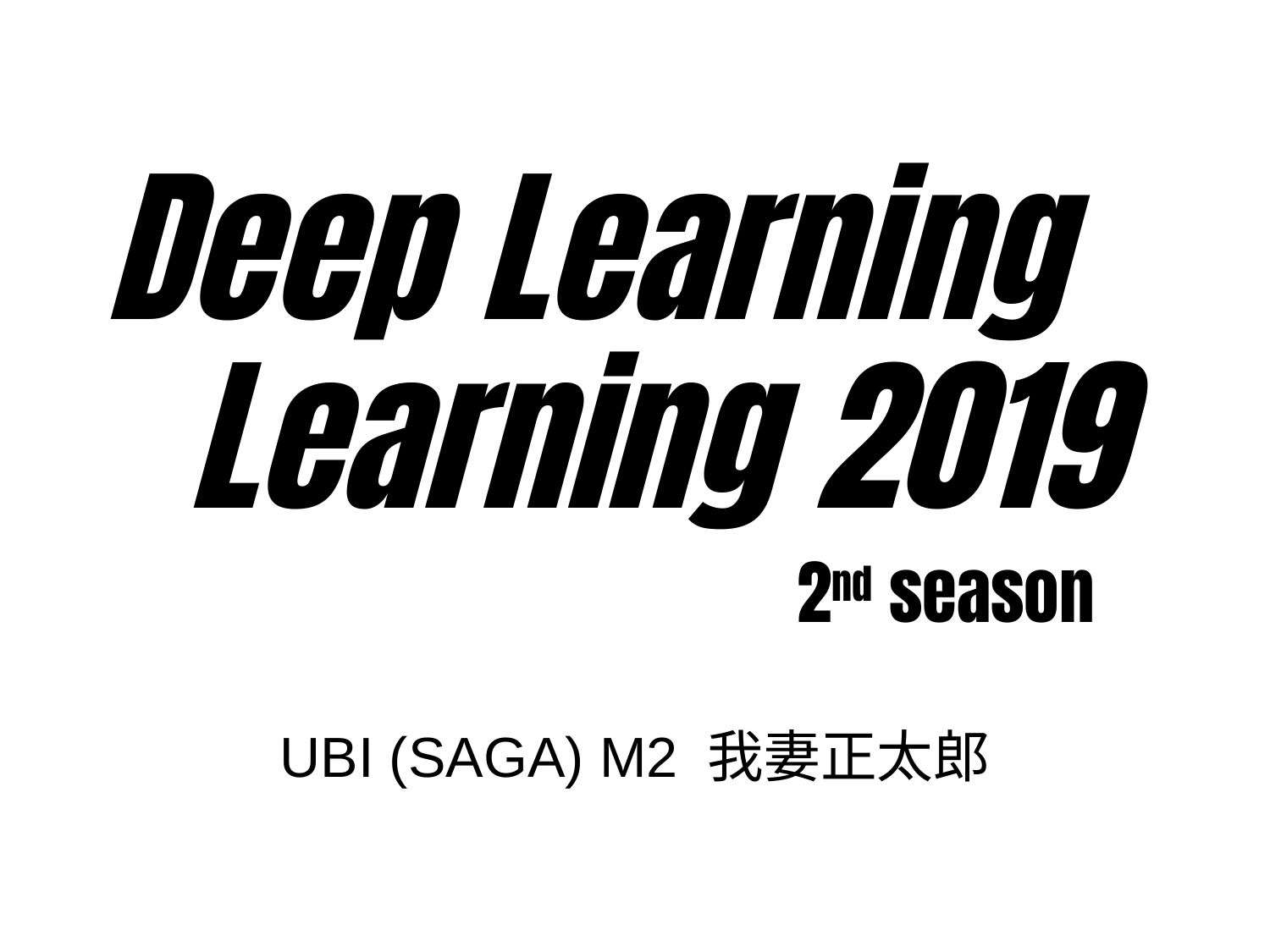

# Deep Learning
Learning 2019
2nd season
UBI (SAGA) M2 我妻正太郎